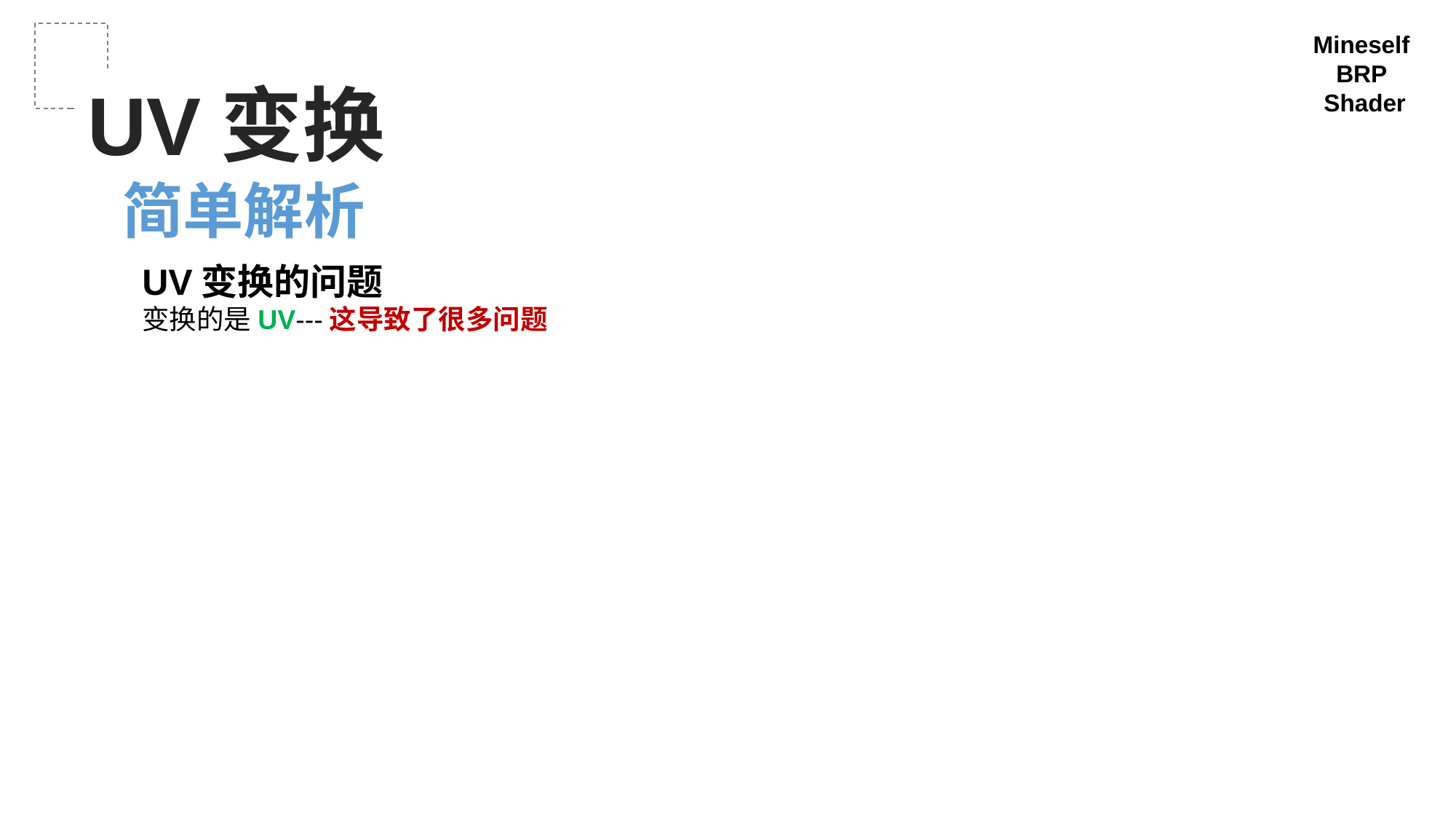

Mineself
BRP
Shader

UV变换
简单解析
UV变换的问题
变换的是UV---这导致了很多问题